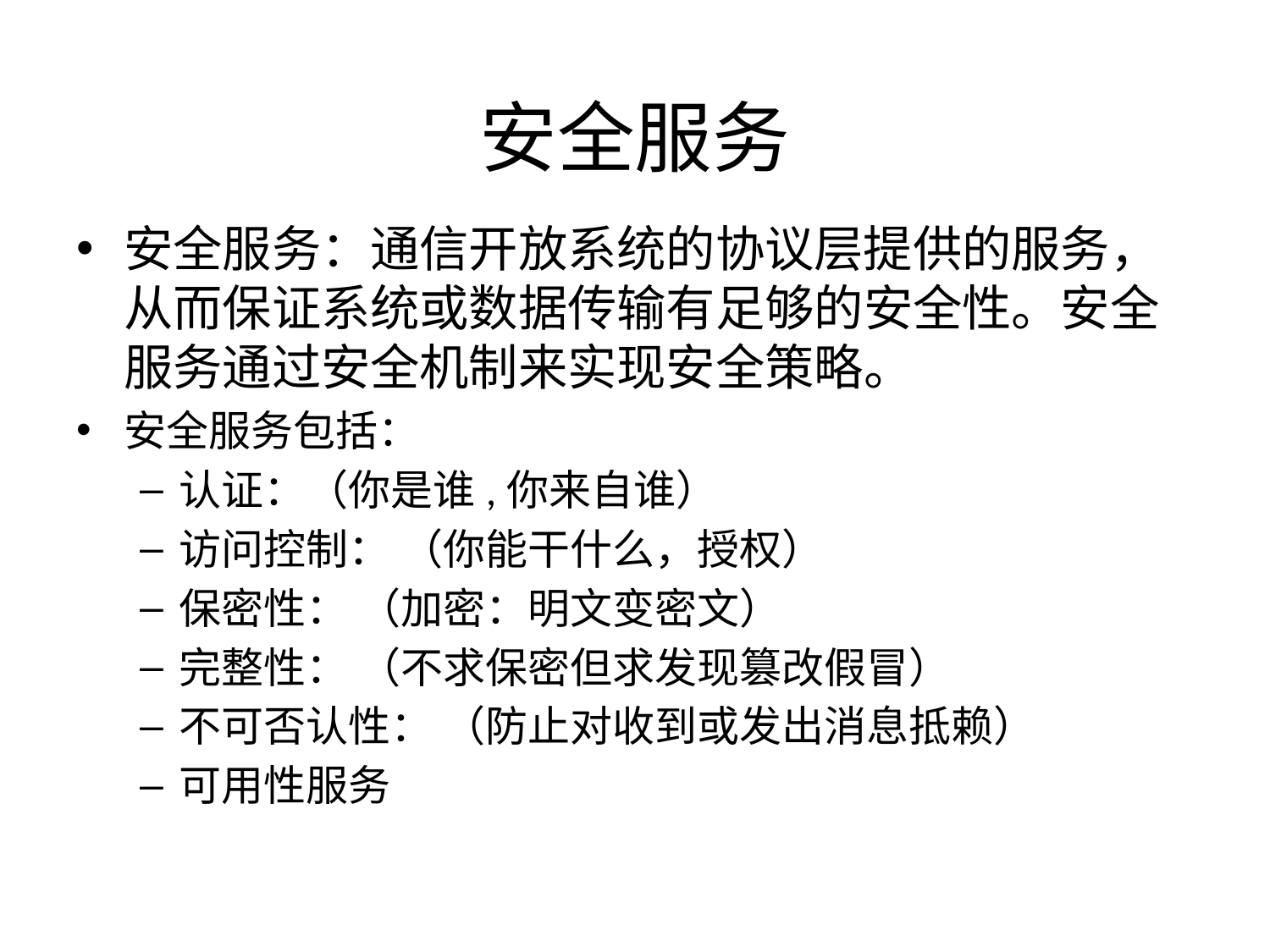

# 安全服务
安全服务：通信开放系统的协议层提供的服务，从而保证系统或数据传输有足够的安全性。安全服务通过安全机制来实现安全策略。
安全服务包括：
认证：（你是谁,你来自谁）
访问控制： （你能干什么，授权）
保密性： （加密：明文变密文）
完整性： （不求保密但求发现篡改假冒）
不可否认性： （防止对收到或发出消息抵赖）
可用性服务
15